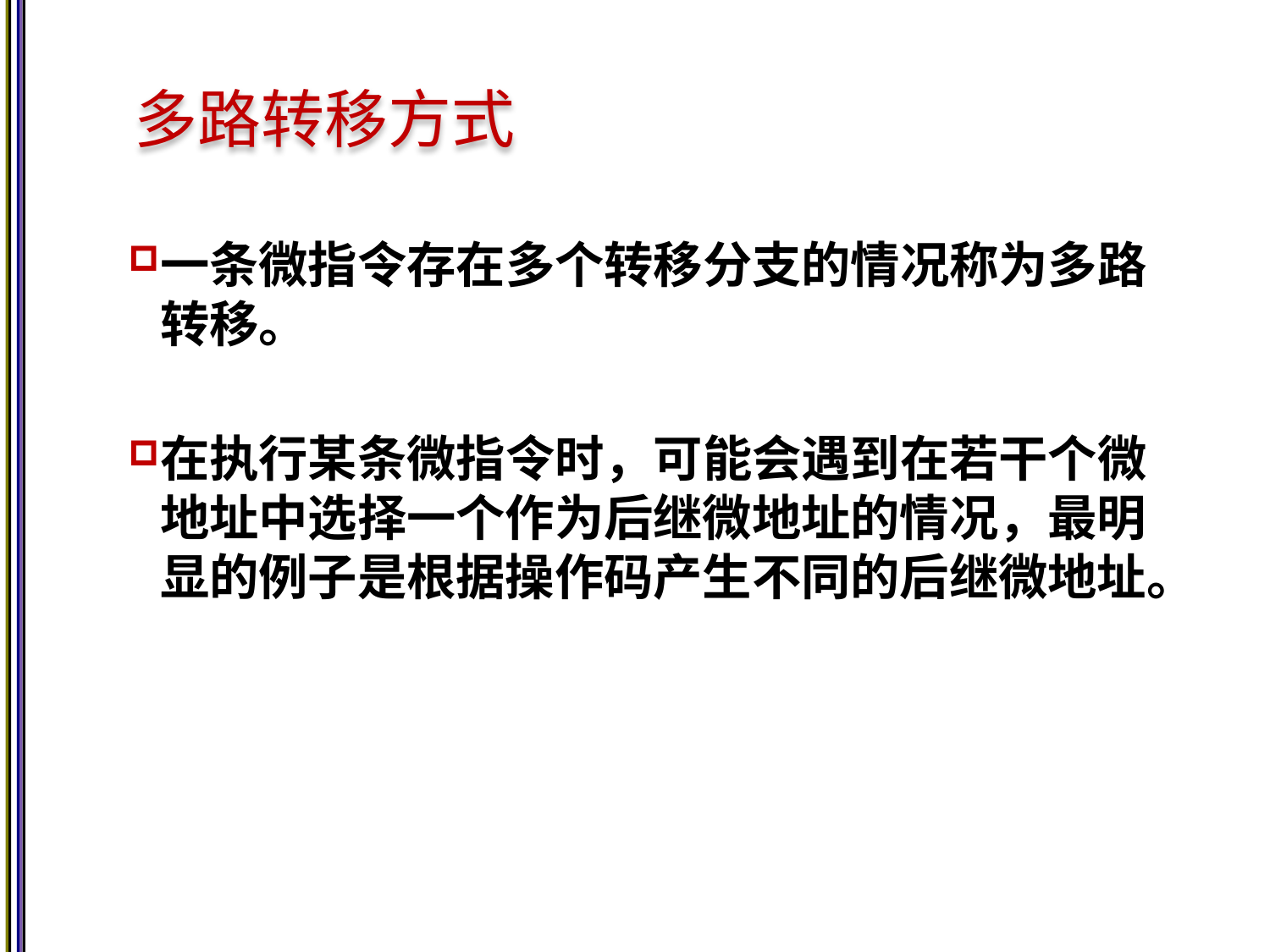

# 多路转移方式
一条微指令存在多个转移分支的情况称为多路转移。
在执行某条微指令时，可能会遇到在若干个微地址中选择一个作为后继微地址的情况，最明显的例子是根据操作码产生不同的后继微地址。
91